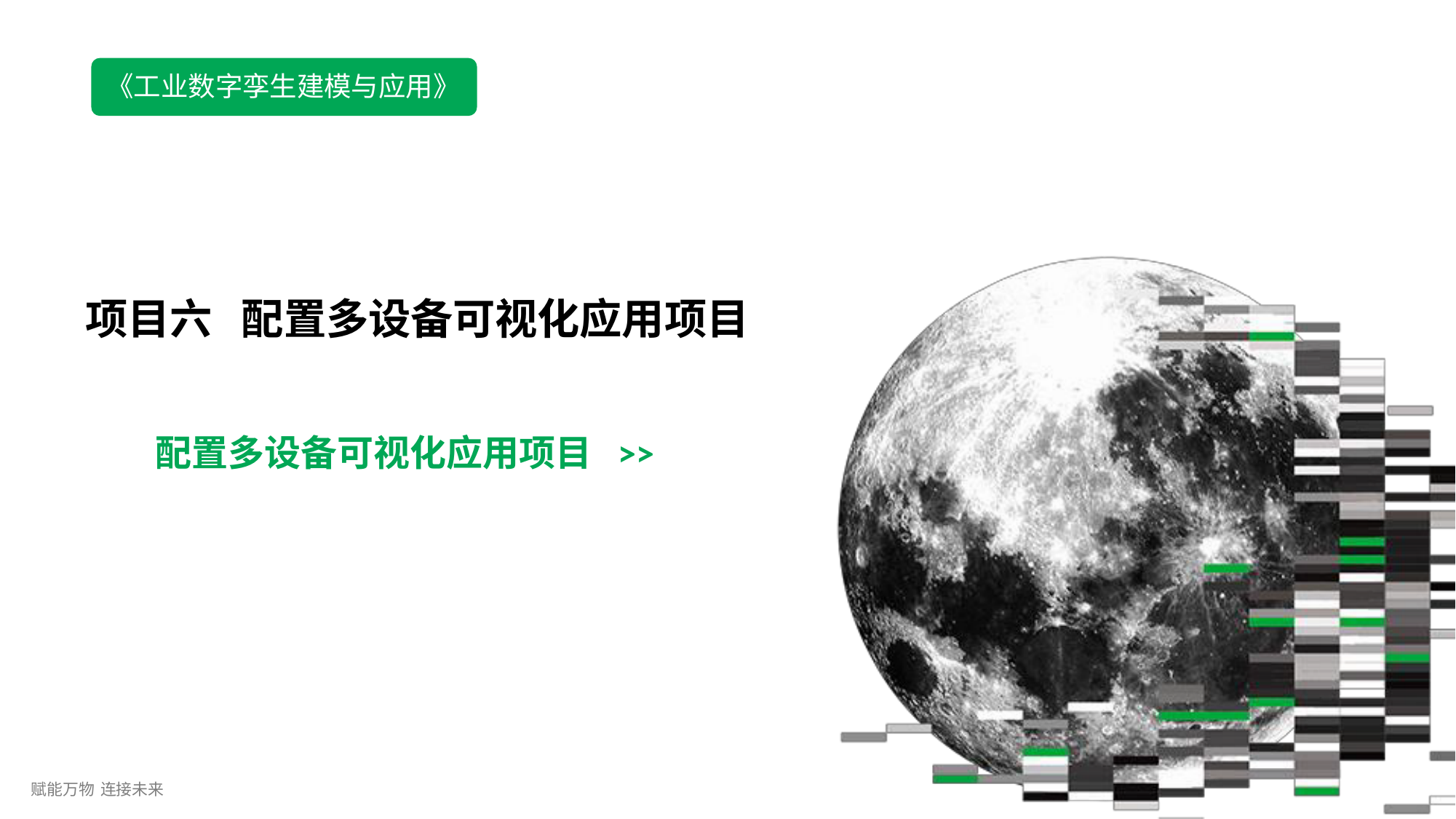

《工业数字孪生建模与应用》

项目六 配置多设备可视化应用项目
配置多设备可视化应用项目	>>
赋能万物 连接未来